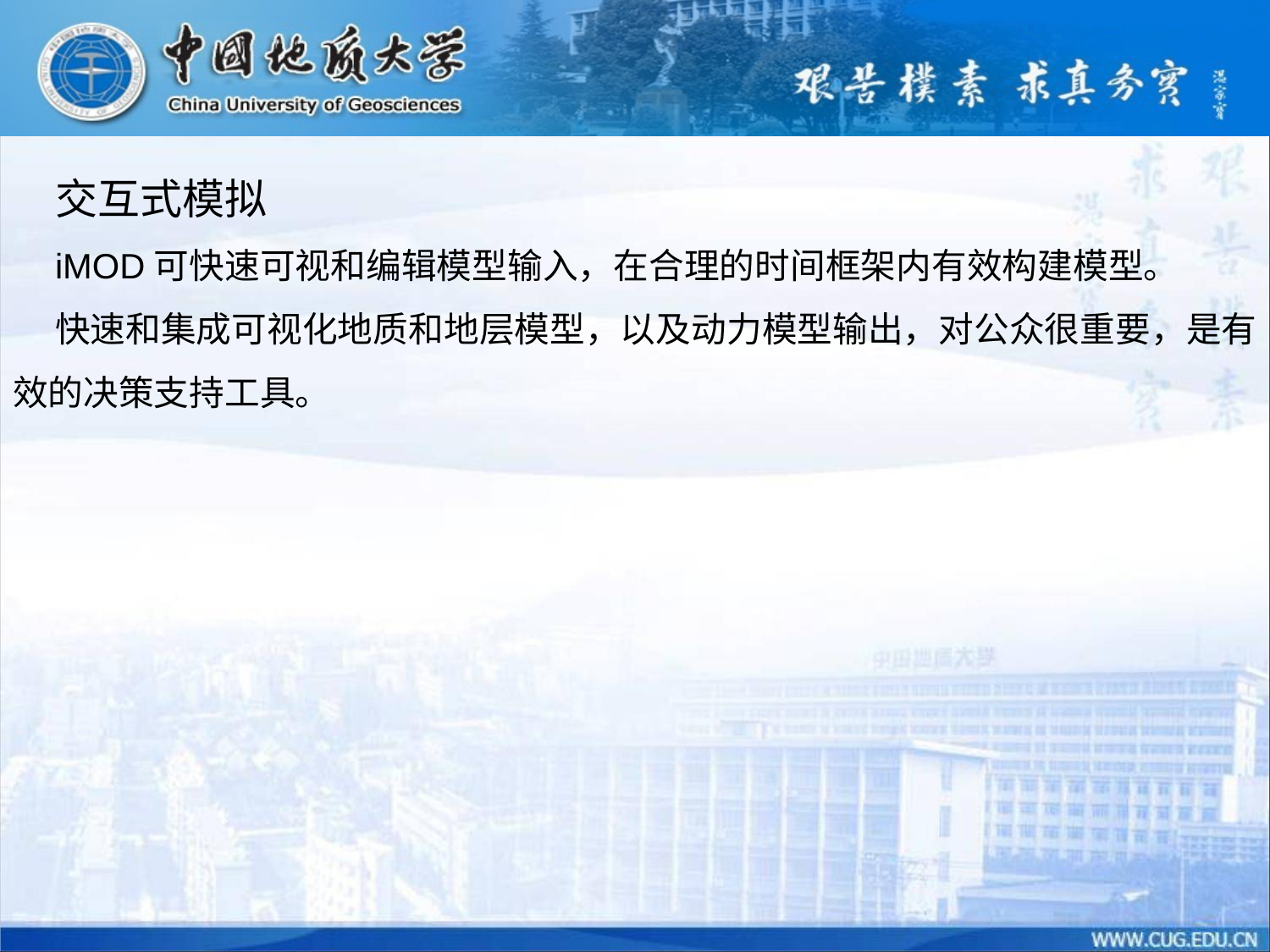

交互式模拟
iMOD可快速可视和编辑模型输入，在合理的时间框架内有效构建模型。
快速和集成可视化地质和地层模型，以及动力模型输出，对公众很重要，是有效的决策支持工具。